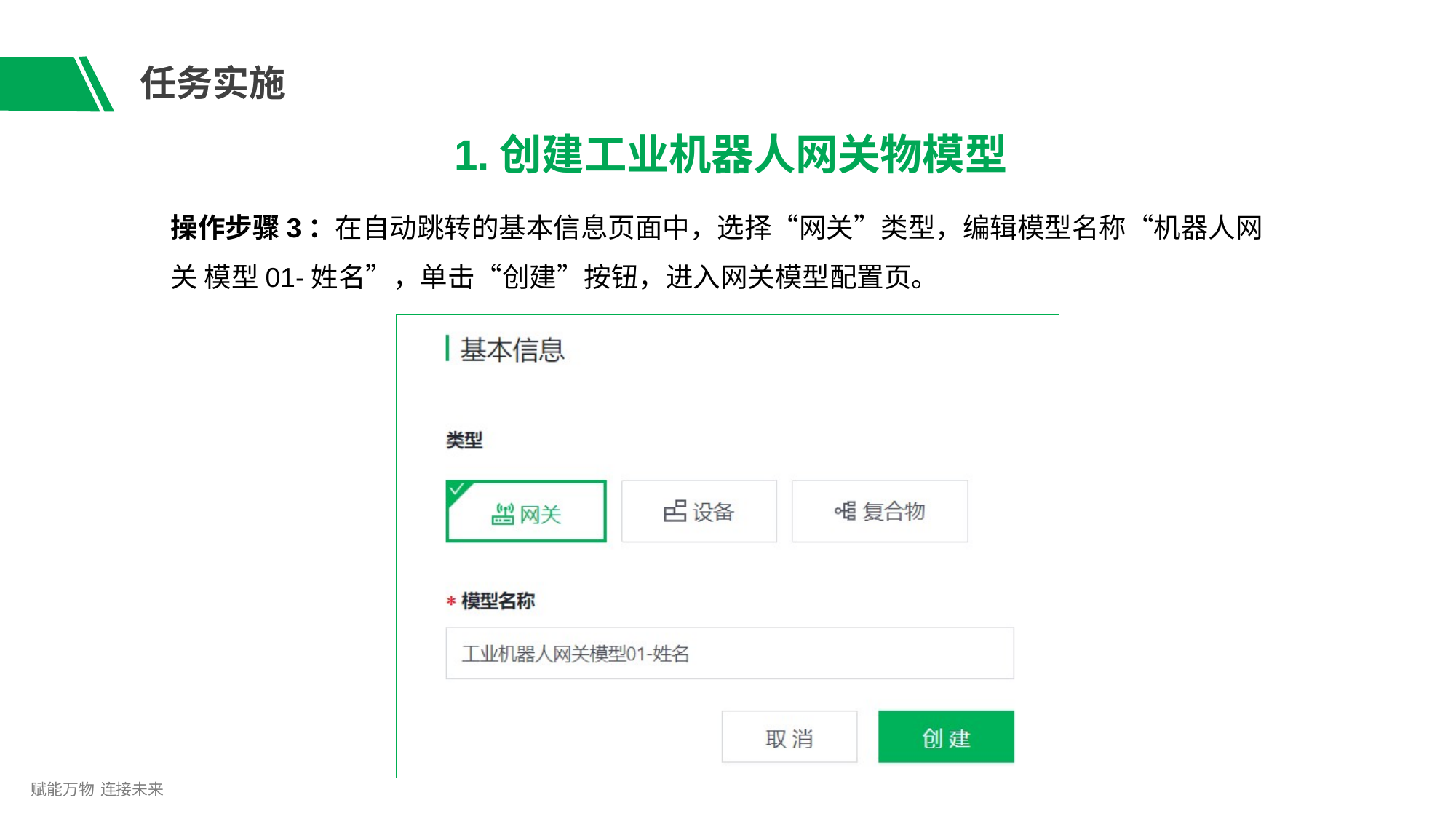

# 任务实施
1.创建工业机器人网关物模型
操作步骤3：在自动跳转的基本信息页面中，选择“网关”类型，编辑模型名称“机器人网关 模型01-姓名”，单击“创建”按钮，进入网关模型配置页。

赋能万物 连接未来